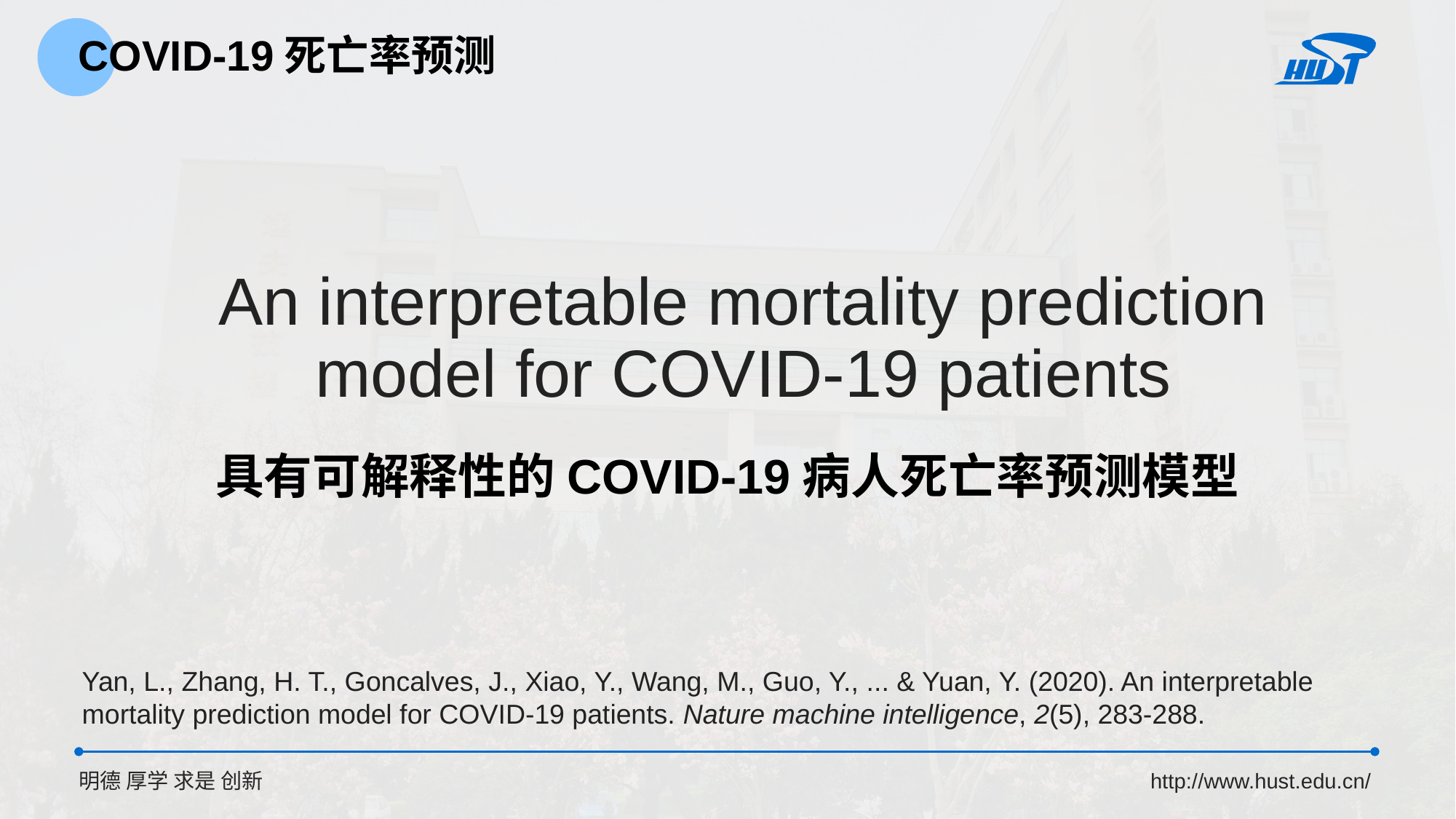

COVID-19死亡率预测
An interpretable mortality prediction model for COVID-19 patients
具有可解释性的COVID-19病人死亡率预测模型
Yan, L., Zhang, H. T., Goncalves, J., Xiao, Y., Wang, M., Guo, Y., ... & Yuan, Y. (2020). An interpretable mortality prediction model for COVID-19 patients. Nature machine intelligence, 2(5), 283-288.